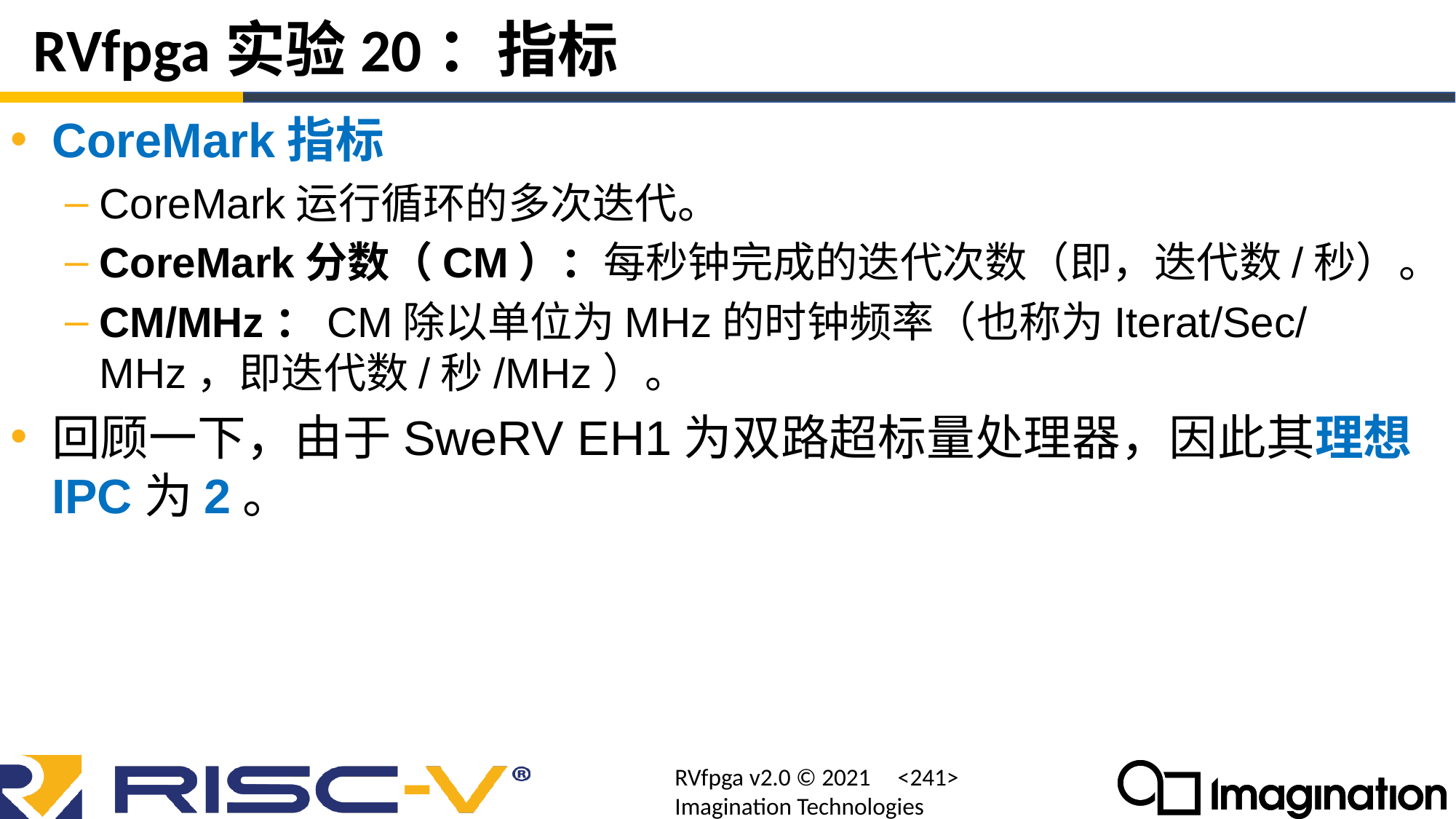

# RVfpga实验20：指标
CoreMark指标
CoreMark运行循环的多次迭代。
CoreMark分数（CM）：每秒钟完成的迭代次数（即，迭代数/秒）。
CM/MHz：CM除以单位为MHz的时钟频率（也称为Iterat/Sec/MHz，即迭代数/秒/MHz）。
回顾一下，由于SweRV EH1为双路超标量处理器，因此其理想IPC为2。